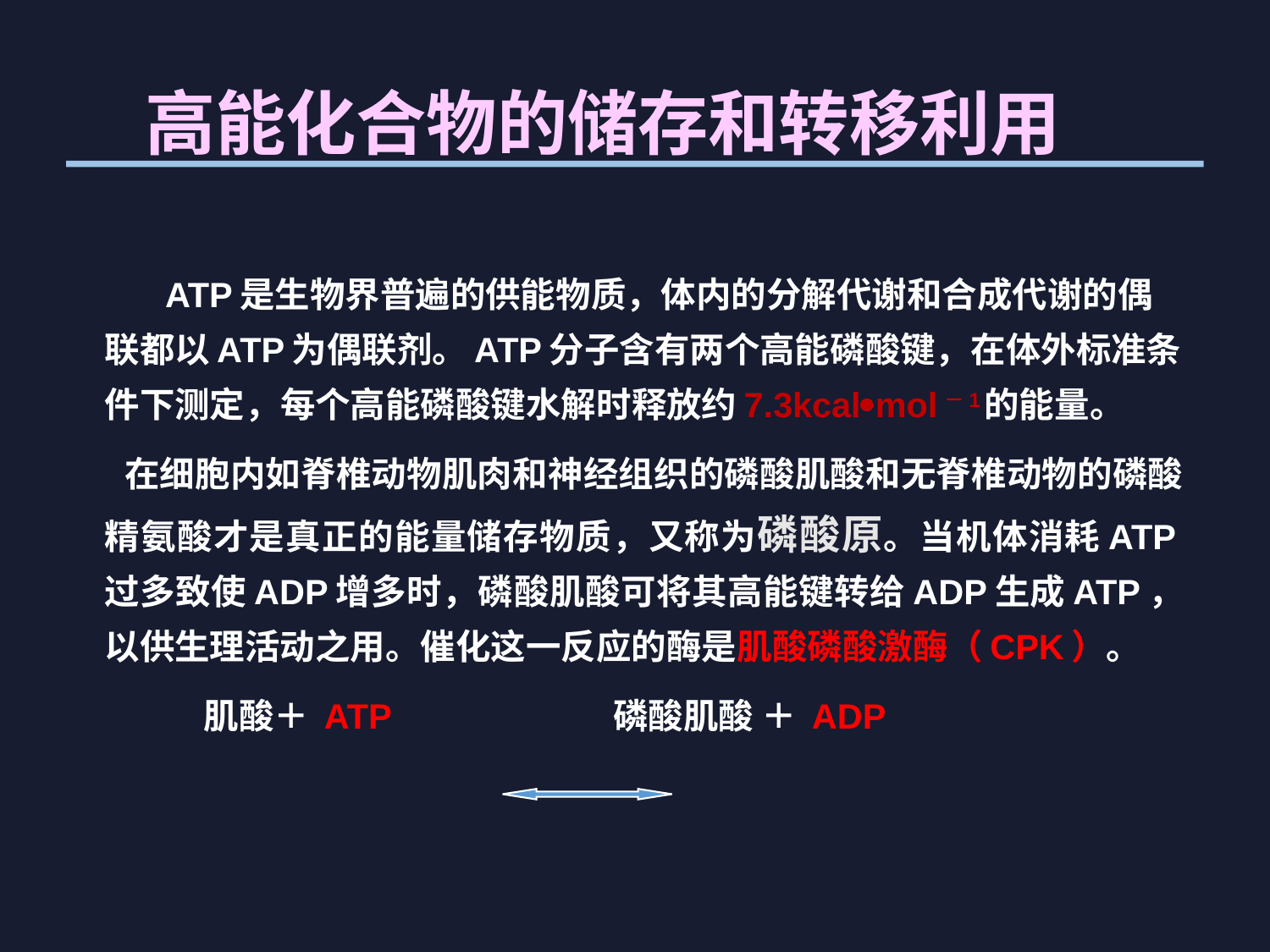

# 高能化合物的储存和转移利用
          ATP是生物界普遍的供能物质，体内的分解代谢和合成代谢的偶联都以ATP为偶联剂。ATP分子含有两个高能磷酸键，在体外标准条件下测定，每个高能磷酸键水解时释放约7.3kcal•mol－1的能量。
     在细胞内如脊椎动物肌肉和神经组织的磷酸肌酸和无脊椎动物的磷酸精氨酸才是真正的能量储存物质，又称为磷酸原。当机体消耗ATP过多致使ADP增多时，磷酸肌酸可将其高能键转给ADP生成ATP，以供生理活动之用。催化这一反应的酶是肌酸磷酸激酶（CPK）。
               肌酸＋ ATP                      磷酸肌酸 ＋ ADP